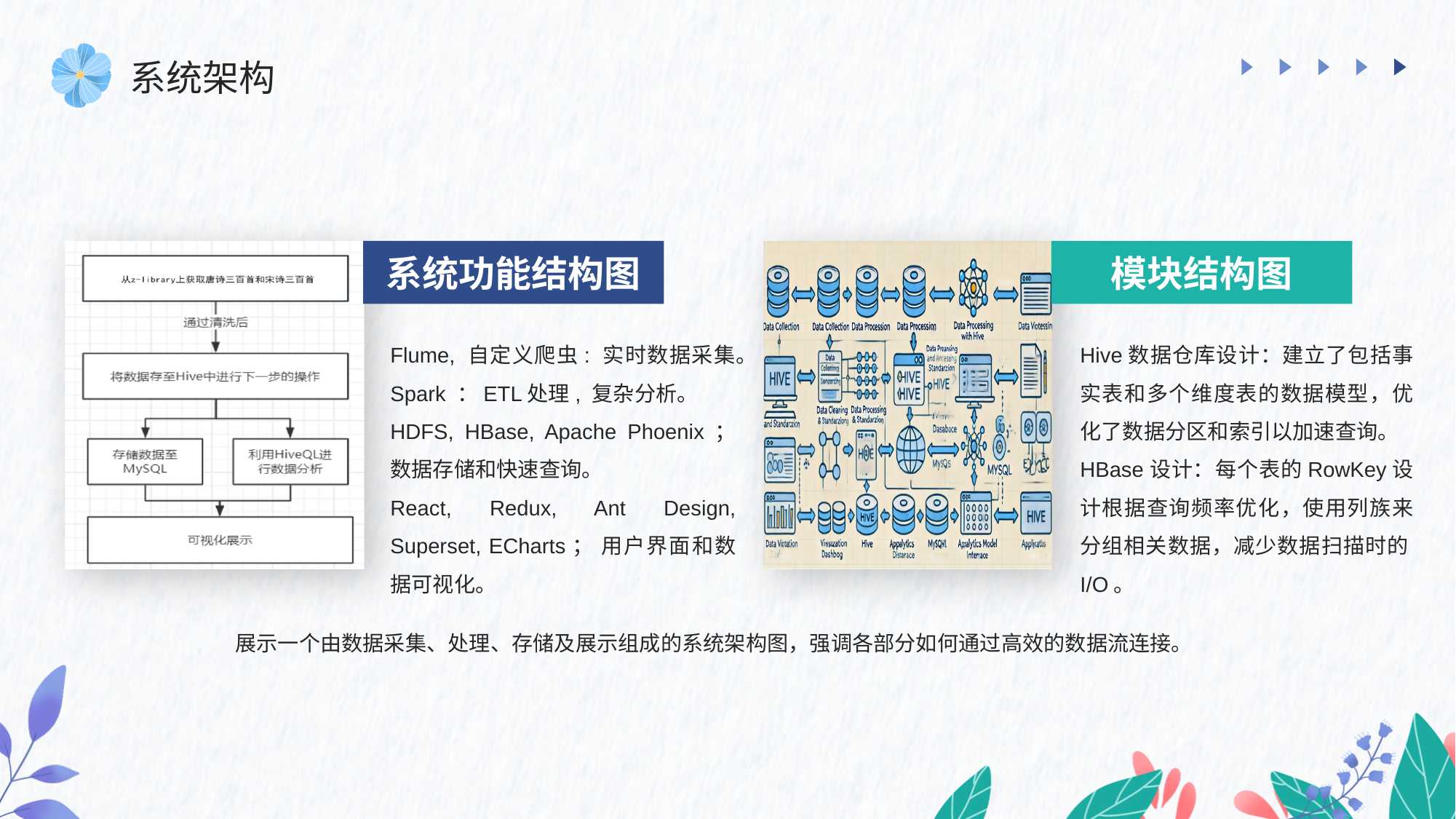

系统架构
系统功能结构图
模块结构图

Flume, 自定义爬虫: 实时数据采集。
Spark ：ETL处理, 复杂分析。
HDFS, HBase, Apache Phoenix； 数据存储和快速查询。
React, Redux, Ant Design, Superset, ECharts； 用户界面和数据可视化。
Hive数据仓库设计：建立了包括事实表和多个维度表的数据模型，优化了数据分区和索引以加速查询。
HBase设计：每个表的RowKey设计根据查询频率优化，使用列族来分组相关数据，减少数据扫描时的I/O。
展示一个由数据采集、处理、存储及展示组成的系统架构图，强调各部分如何通过高效的数据流连接。